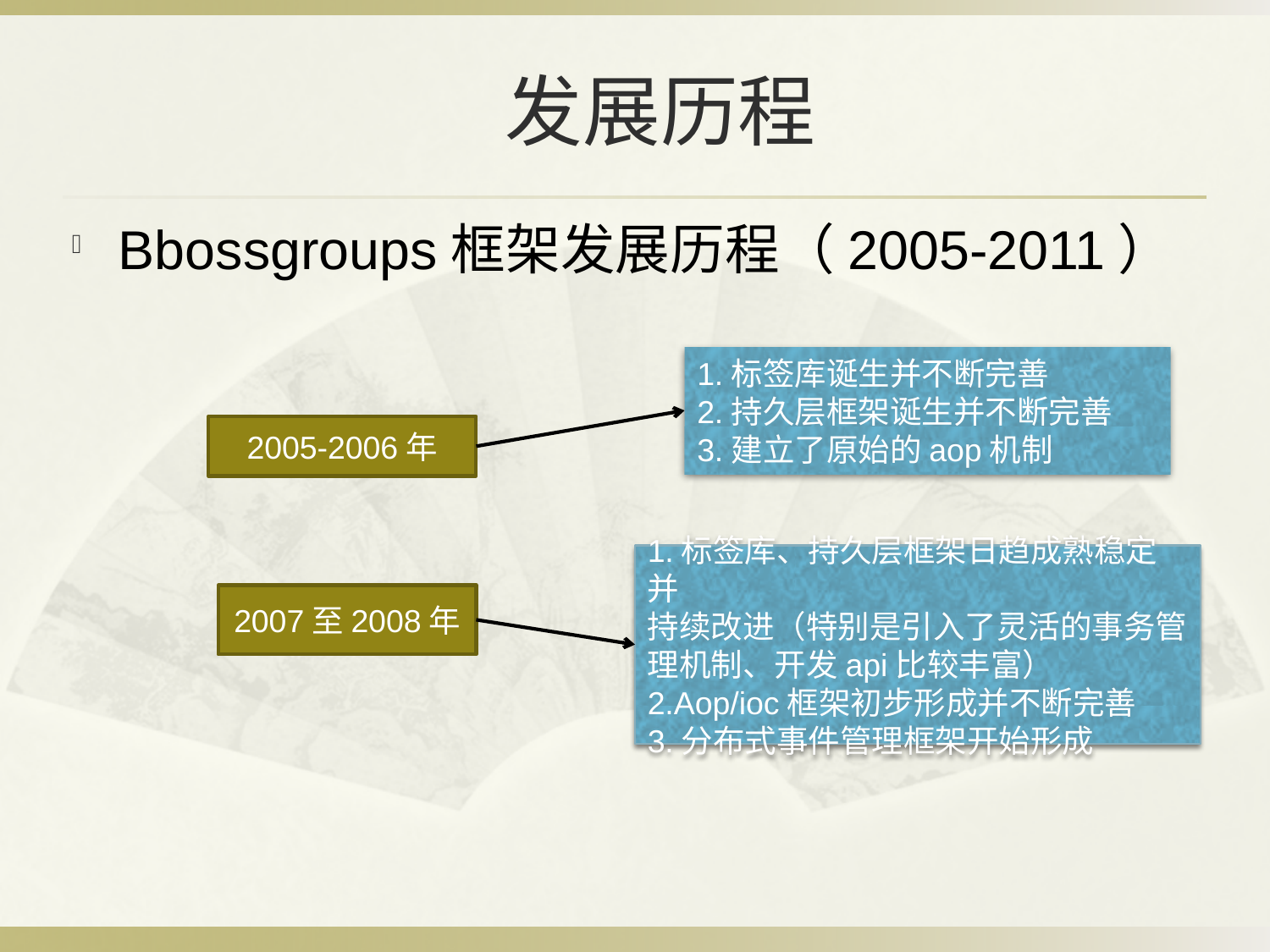

# 发展历程
Bbossgroups框架发展历程（2005-2011）

1.标签库诞生并不断完善
2.持久层框架诞生并不断完善
3.建立了原始的aop机制
2005-2006年
1.标签库、持久层框架日趋成熟稳定并
持续改进（特别是引入了灵活的事务管理机制、开发api比较丰富）
2.Aop/ioc框架初步形成并不断完善
3.分布式事件管理框架开始形成
2007至2008年